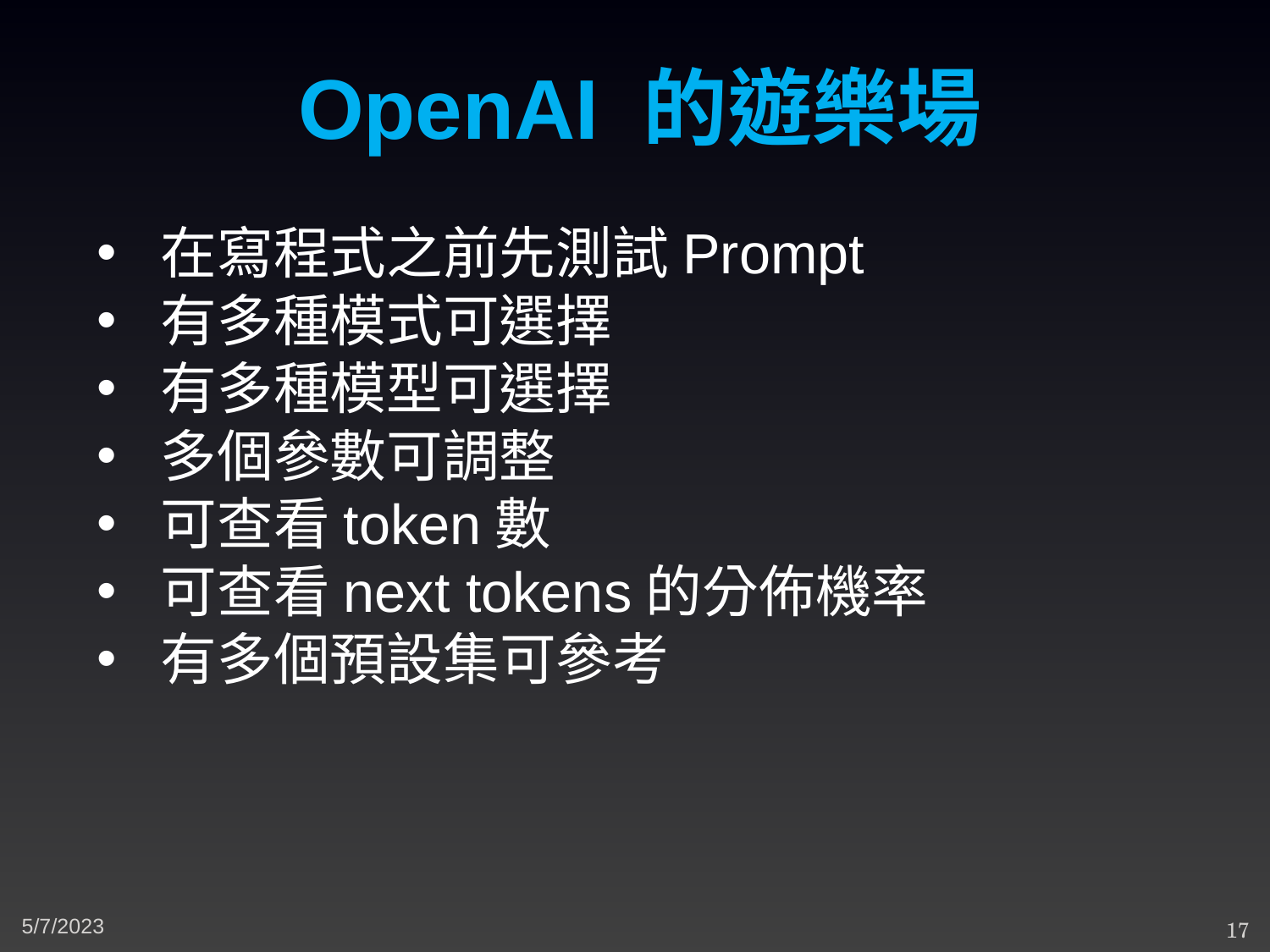

OpenAI 的遊樂場
在寫程式之前先測試Prompt
有多種模式可選擇
有多種模型可選擇
多個參數可調整
可查看token數
可查看next tokens的分佈機率
有多個預設集可參考

5/7/2023
17